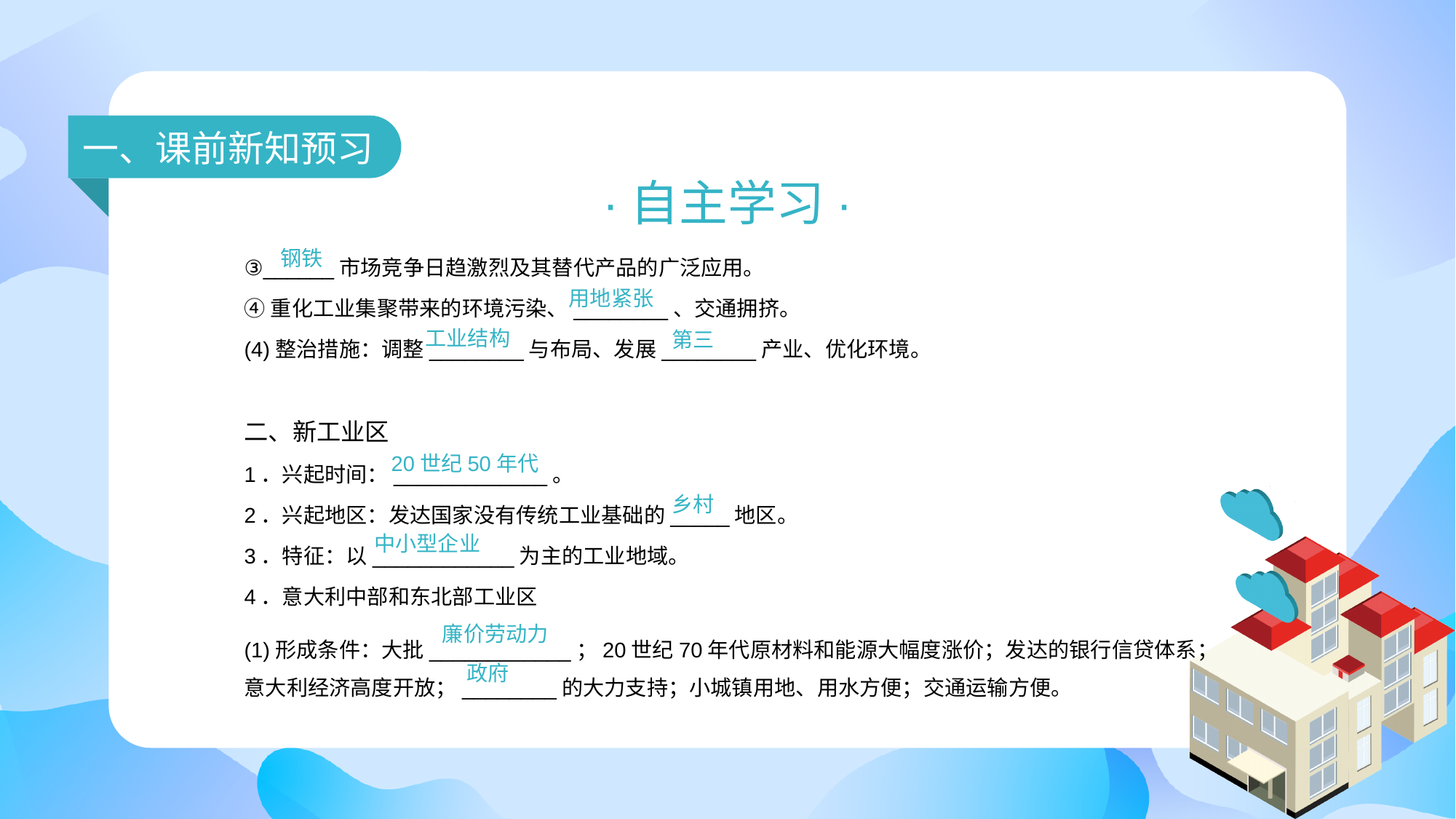

一、课前新知预习
·自主学习·
钢铁
③______市场竞争日趋激烈及其替代产品的广泛应用。
④重化工业集聚带来的环境污染、________、交通拥挤。
(4)整治措施：调整________与布局、发展________产业、优化环境。

二、新工业区
1．兴起时间：_____________。
2．兴起地区：发达国家没有传统工业基础的_____地区。
3．特征：以____________为主的工业地域。
4．意大利中部和东北部工业区
(1)形成条件：大批____________；20世纪70年代原材料和能源大幅度涨价；发达的银行信贷体系；意大利经济高度开放；________的大力支持；小城镇用地、用水方便；交通运输方便。
用地紧张
工业结构
第三
20世纪50年代
乡村
中小型企业
廉价劳动力
政府